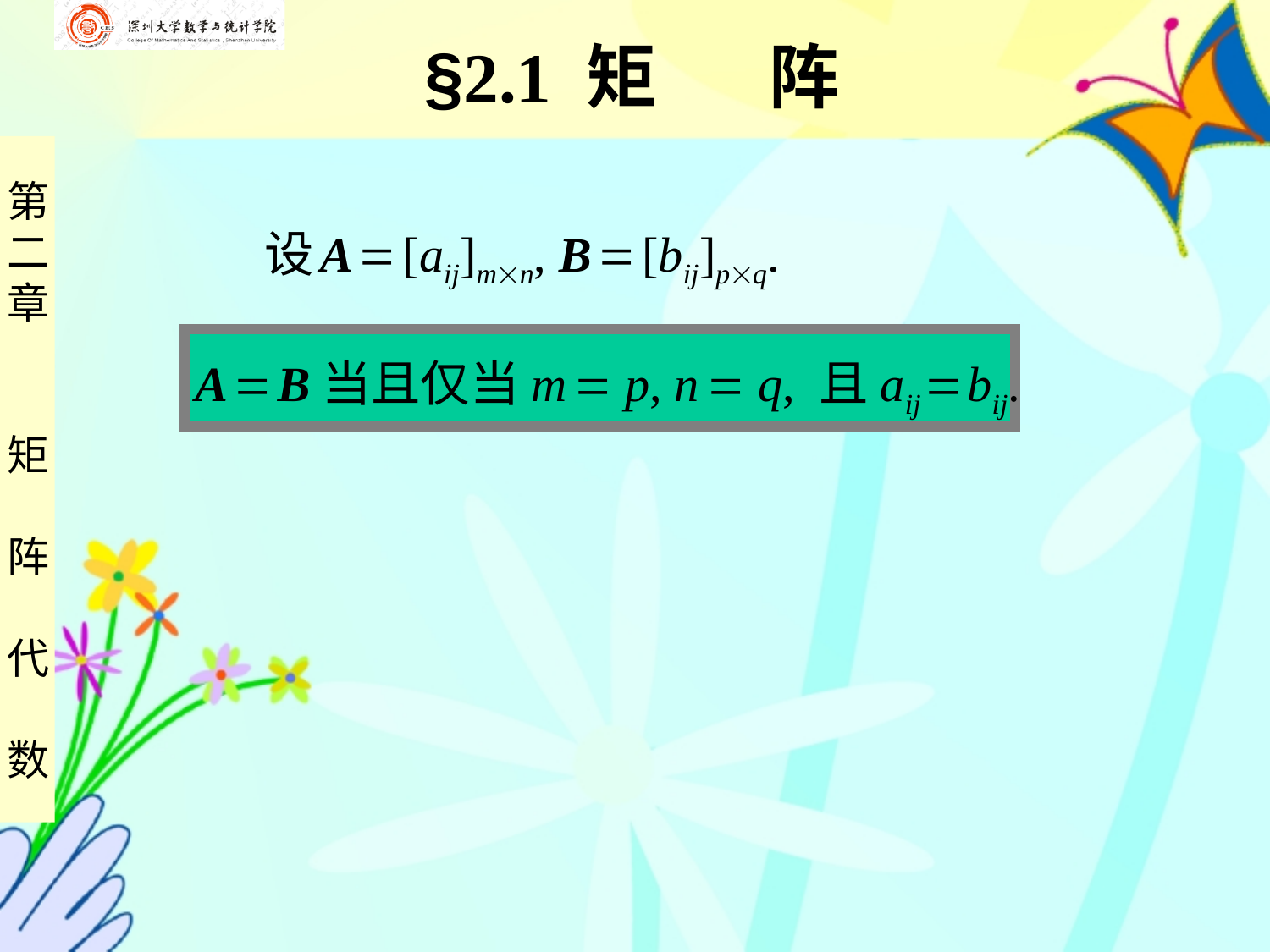

# §2.1 矩       阵
        设 A = [aij]m×n, B = [bij]p×q.
 A = B当且仅当m = p, n = q, 且aij = bij.